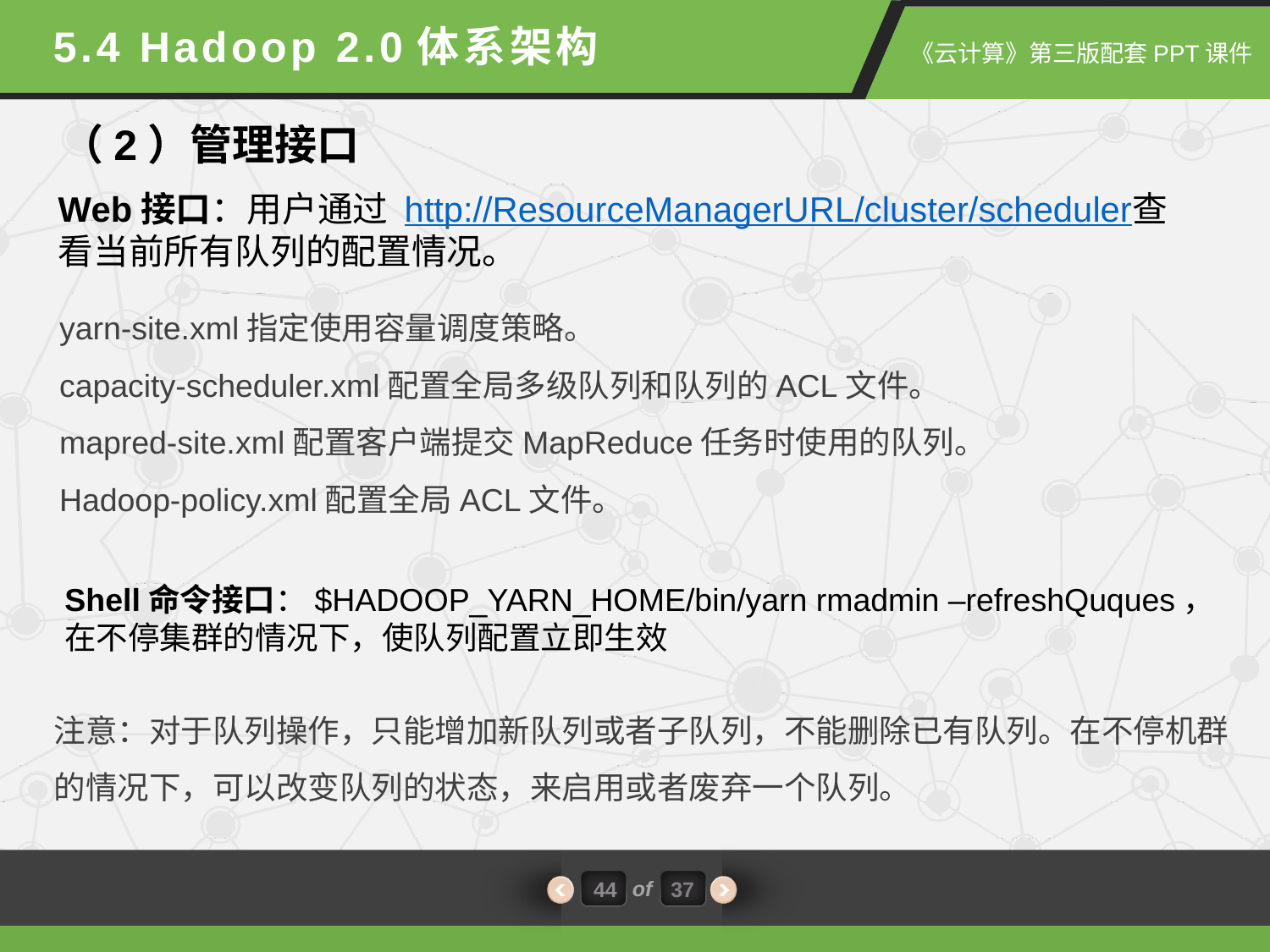

5.4 Hadoop 2.0体系架构
（2）管理接口
Web接口：用户通过 http://ResourceManagerURL/cluster/scheduler查看当前所有队列的配置情况。
yarn-site.xml指定使用容量调度策略。
capacity-scheduler.xml配置全局多级队列和队列的ACL文件。
mapred-site.xml配置客户端提交MapReduce任务时使用的队列。
Hadoop-policy.xml配置全局ACL文件。
Shell命令接口：$HADOOP_YARN_HOME/bin/yarn rmadmin –refreshQuques，在不停集群的情况下，使队列配置立即生效
注意：对于队列操作，只能增加新队列或者子队列，不能删除已有队列。在不停机群的情况下，可以改变队列的状态，来启用或者废弃一个队列。
44